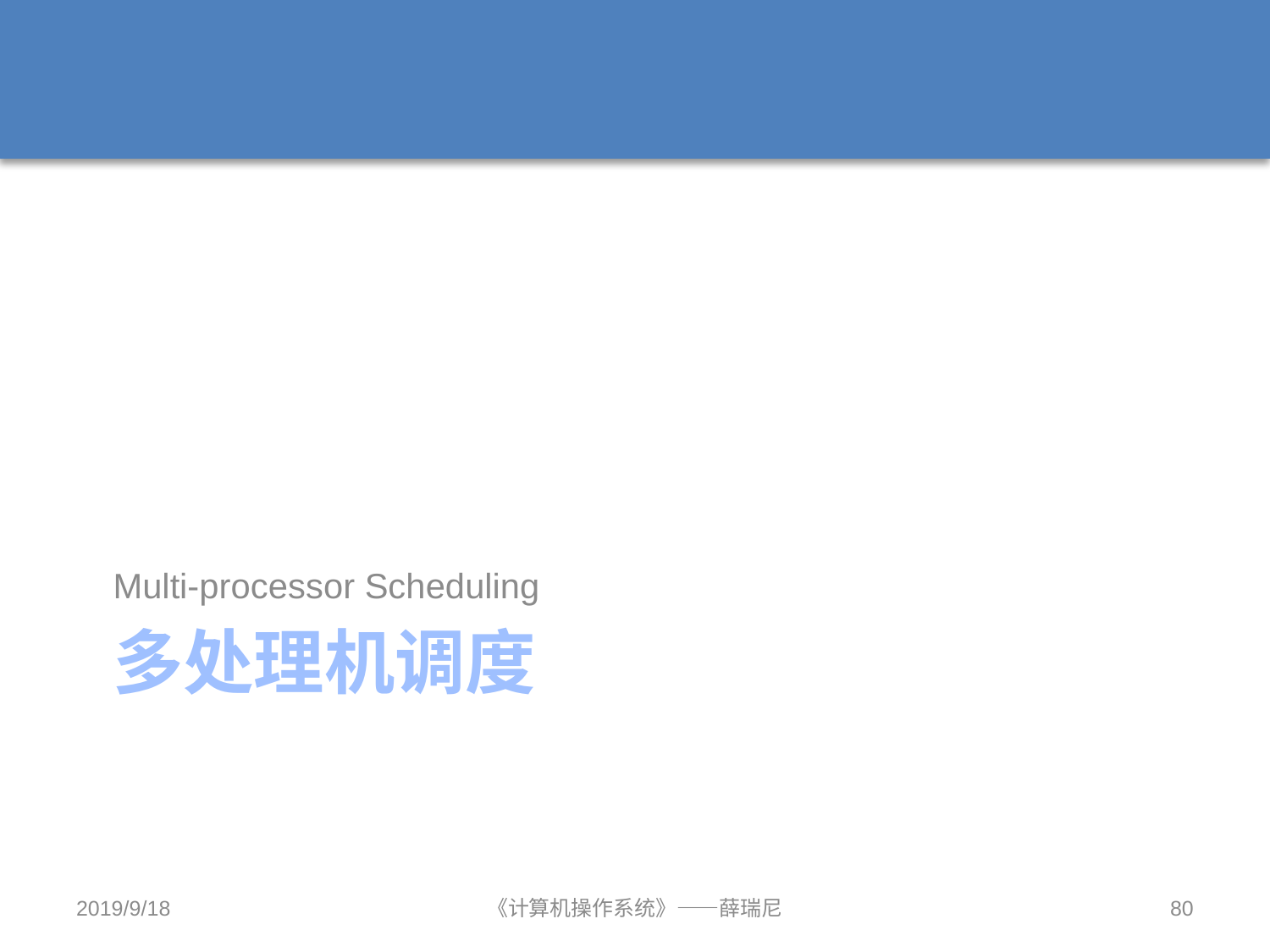

Multi-processor Scheduling
# 多处理机调度
2019/9/18
《计算机操作系统》——薛瑞尼
80